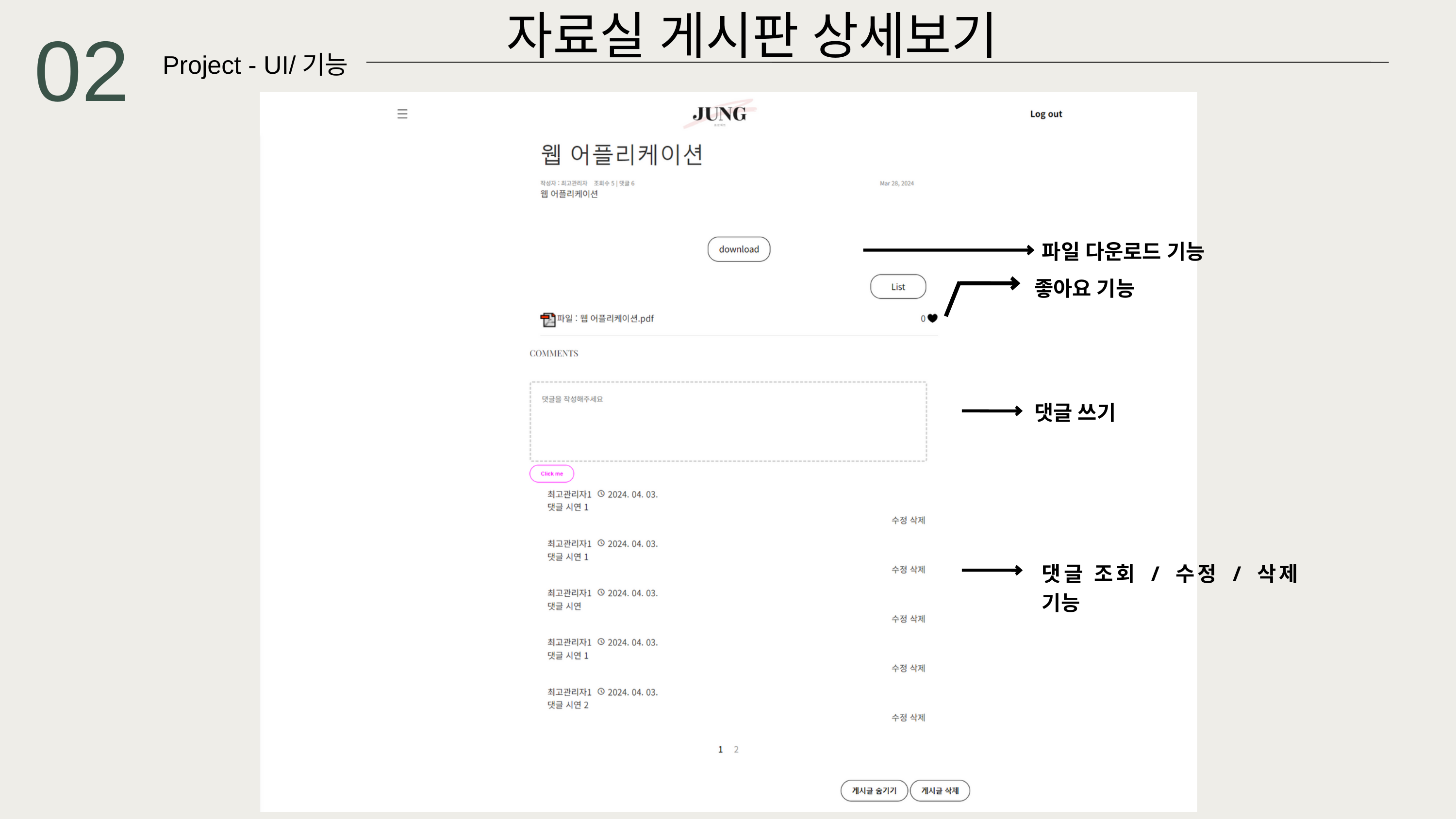

자료실 게시판 상세보기
02
Project - UI/기능

파일 다운로드 기능

좋아요 기능

댓글 쓰기

댓글 조회 / 수정 / 삭제 기능